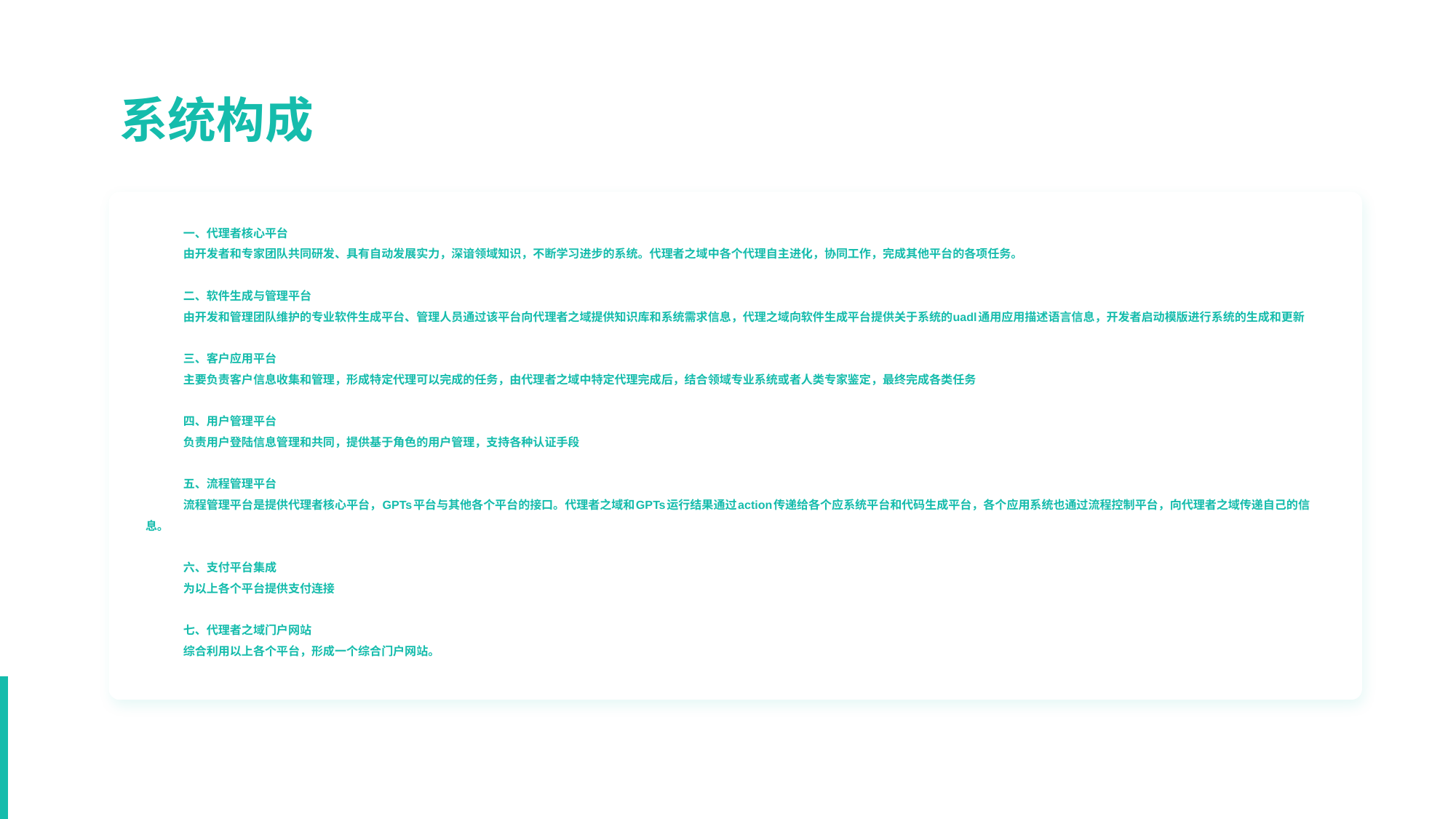

系统构成

一、代理者核心平台
由开发者和专家团队共同研发、具有自动发展实力，深谙领域知识，不断学习进步的系统。代理者之域中各个代理自主进化，协同工作，完成其他平台的各项任务。

二、软件生成与管理平台
由开发和管理团队维护的专业软件生成平台、管理人员通过该平台向代理者之域提供知识库和系统需求信息，代理之域向软件生成平台提供关于系统的uadl通用应用描述语言信息，开发者启动模版进行系统的生成和更新

三、客户应用平台
主要负责客户信息收集和管理，形成特定代理可以完成的任务，由代理者之域中特定代理完成后，结合领域专业系统或者人类专家鉴定，最终完成各类任务

四、用户管理平台
负责用户登陆信息管理和共同，提供基于角色的用户管理，支持各种认证手段

五、流程管理平台
流程管理平台是提供代理者核心平台，GPTs平台与其他各个平台的接口。代理者之域和GPTs运行结果通过action传递给各个应系统平台和代码生成平台，各个应用系统也通过流程控制平台，向代理者之域传递自己的信息。

六、支付平台集成
为以上各个平台提供支付连接

七、代理者之域门户网站
综合利用以上各个平台，形成一个综合门户网站。